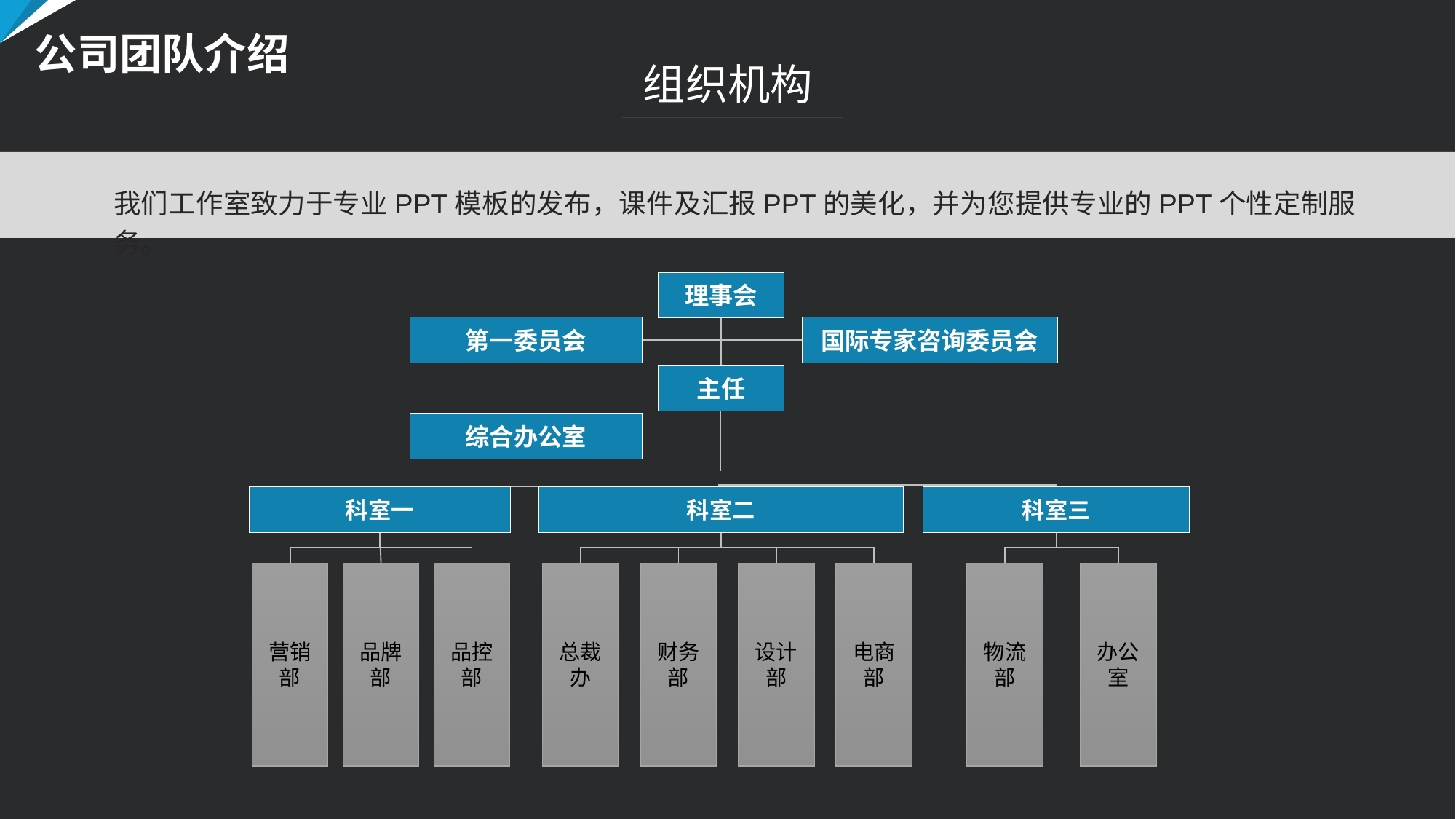

公司团队介绍
组织机构

我们工作室致力于专业PPT模板的发布，课件及汇报PPT的美化，并为您提供专业的PPT个性定制服务。
理事会
第一委员会
国际专家咨询委员会
主任
综合办公室
科室一
科室二
科室三
营销部
品牌部
品控部
总裁办
财务部
设计部
电商部
物流部
办公室